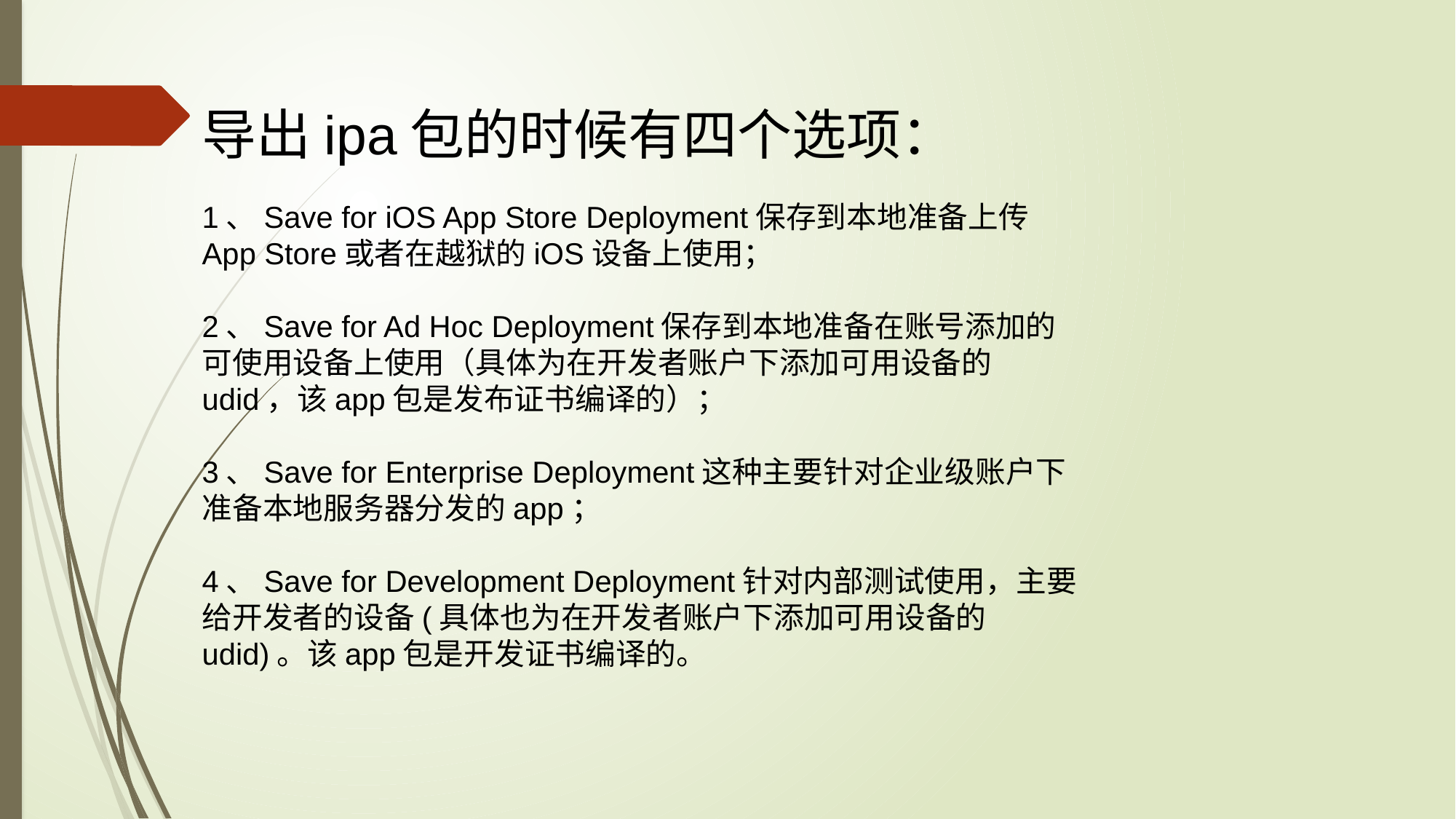

导出ipa包的时候有四个选项：

1、Save for iOS App Store Deployment保存到本地准备上传App Store或者在越狱的iOS设备上使用；

2、Save for Ad Hoc Deployment保存到本地准备在账号添加的可使用设备上使用（具体为在开发者账户下添加可用设备的udid，该app包是发布证书编译的）；

3、Save for Enterprise Deployment这种主要针对企业级账户下 准备本地服务器分发的app；

4、Save for Development Deployment针对内部测试使用，主要给开发者的设备(具体也为在开发者账户下添加可用设备的udid)。该app包是开发证书编译的。